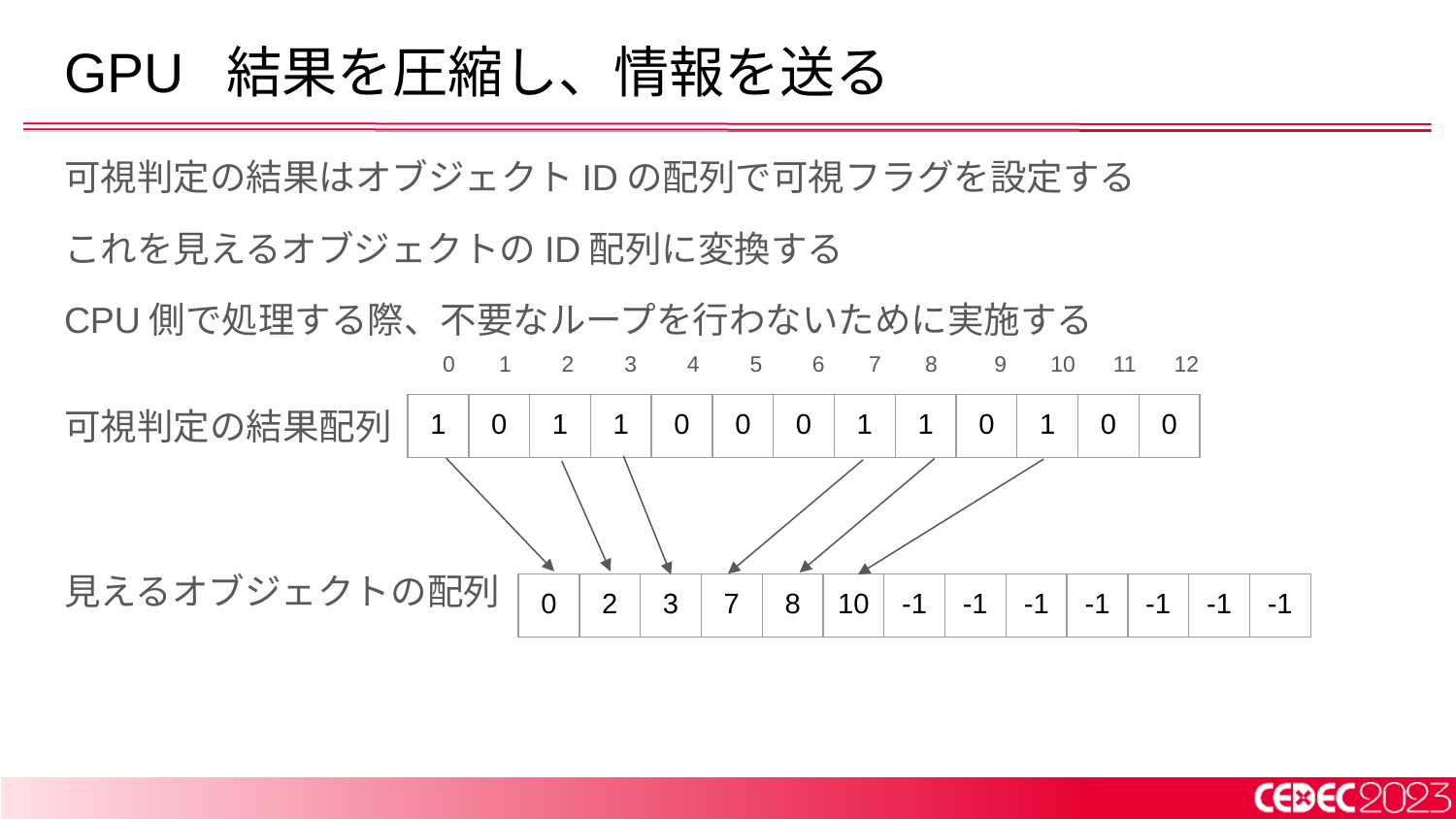

# GPU  結果を圧縮し、情報を送る
可視判定の結果はオブジェクトIDの配列で可視フラグを設定する
これを見えるオブジェクトのID配列に変換する
CPU側で処理する際、不要なループを行わないために実施する

                                                            0       1        2        3        4        5        6       7       8         9       10      11      12
可視判定の結果配列
見えるオブジェクトの配列
| 1 | 0 | 1 | 1 | 0 | 0 | 0 | 1 | 1 | 0 | 1 | 0 | 0 |
| --- | --- | --- | --- | --- | --- | --- | --- | --- | --- | --- | --- | --- |
| 0 | 2 | 3 | 7 | 8 | 10 | -1 | -1 | -1 | -1 | -1 | -1 | -1 |
| --- | --- | --- | --- | --- | --- | --- | --- | --- | --- | --- | --- | --- |